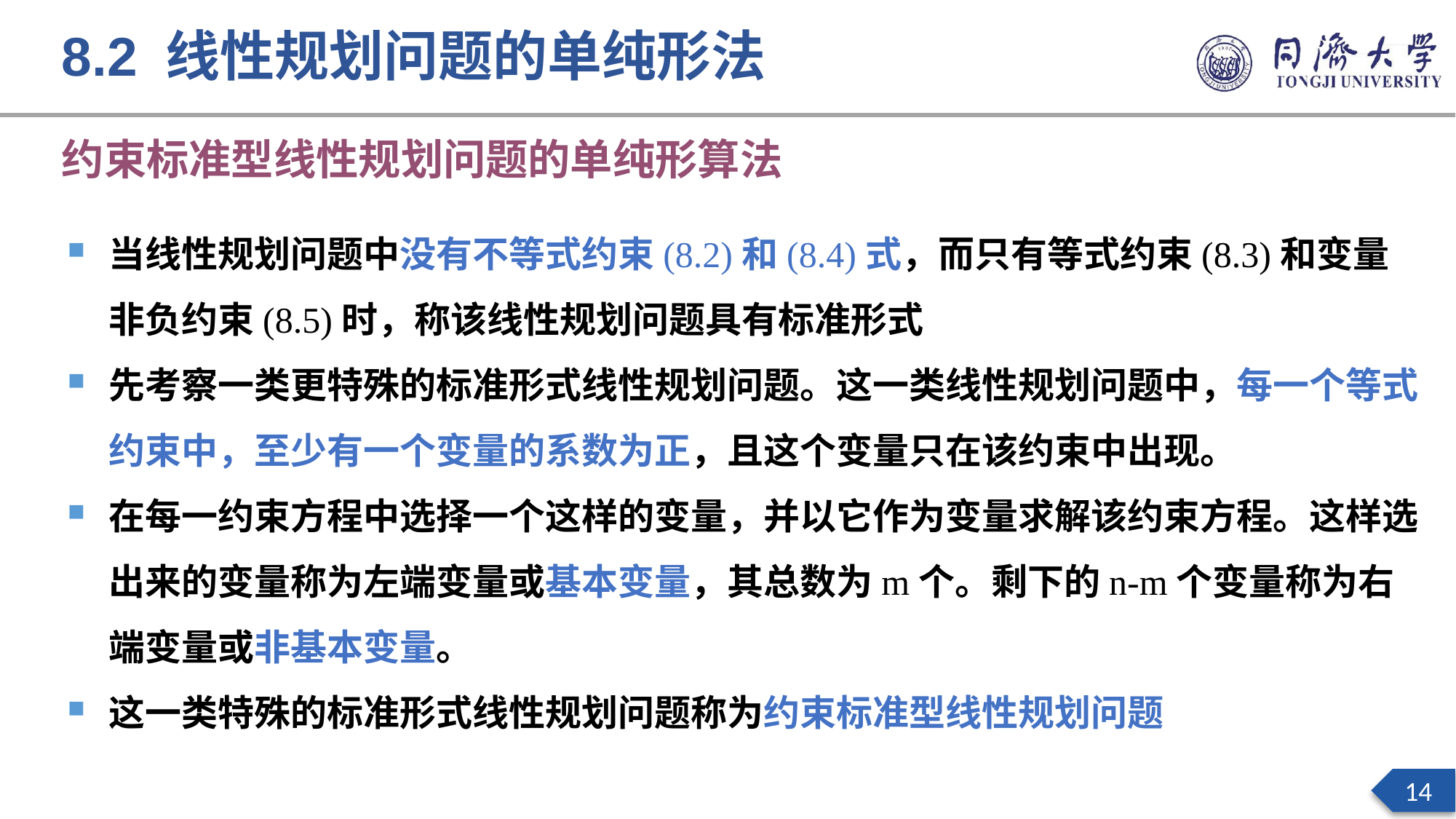

8.2 线性规划问题的单纯形法
约束标准型线性规划问题的单纯形算法
当线性规划问题中没有不等式约束(8.2)和(8.4)式，而只有等式约束(8.3)和变量非负约束(8.5)时，称该线性规划问题具有标准形式
先考察一类更特殊的标准形式线性规划问题。这一类线性规划问题中，每一个等式约束中，至少有一个变量的系数为正，且这个变量只在该约束中出现。
在每一约束方程中选择一个这样的变量，并以它作为变量求解该约束方程。这样选出来的变量称为左端变量或基本变量，其总数为m个。剩下的n-m个变量称为右端变量或非基本变量。
这一类特殊的标准形式线性规划问题称为约束标准型线性规划问题